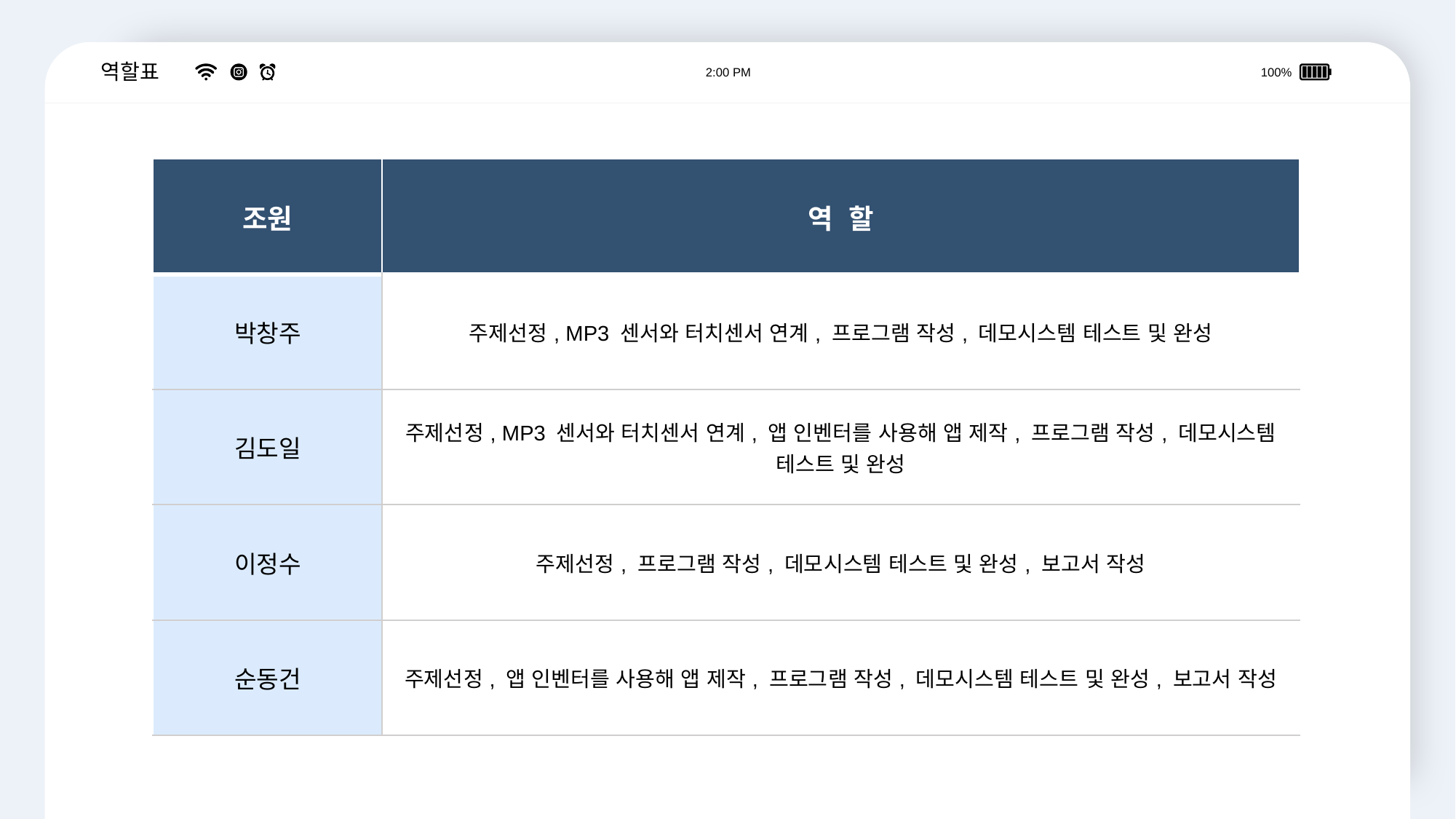

역할표

2:00 PM
100%

| 조원 | 역 할 |
| --- | --- |
| 박창주 | 주제선정, MP3 센서와 터치센서 연계, 프로그램 작성, 데모시스템 테스트 및 완성 |
| 김도일 | 주제선정, MP3 센서와 터치센서 연계, 앱 인벤터를 사용해 앱 제작, 프로그램 작성, 데모시스템 테스트 및 완성 |
| 이정수 | 주제선정, 프로그램 작성, 데모시스템 테스트 및 완성, 보고서 작성 |
| 순동건 | 주제선정, 앱 인벤터를 사용해 앱 제작, 프로그램 작성, 데모시스템 테스트 및 완성, 보고서 작성 |